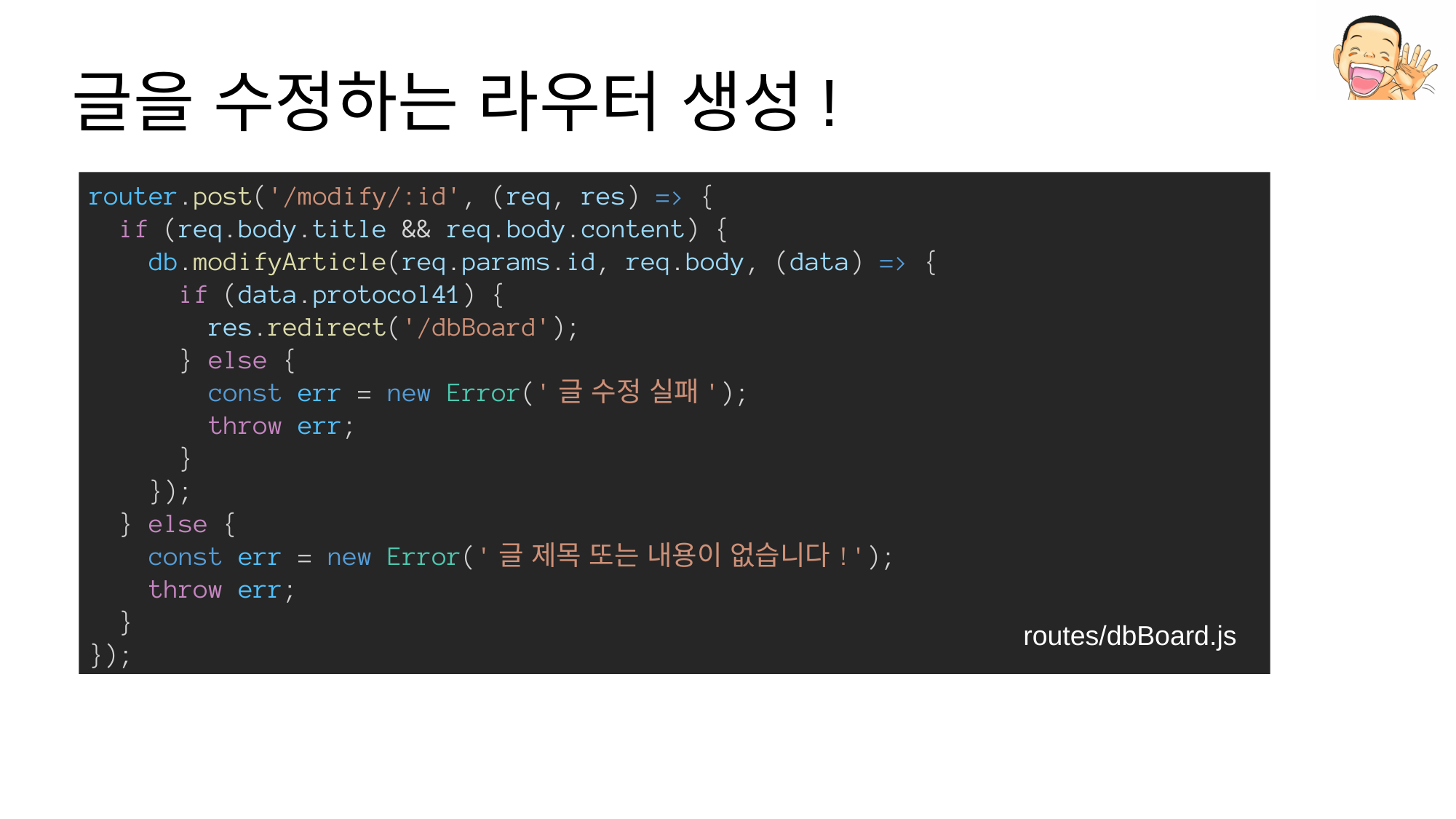

# 글을 수정하는 라우터 생성!
router.post('/modify/:id', (req, res) => {
  if (req.body.title && req.body.content) {
    db.modifyArticle(req.params.id, req.body, (data) => {
      if (data.protocol41) {
        res.redirect('/dbBoard');
      } else {
        const err = new Error('글 수정 실패');
        throw err;
      }
    });
  } else {
    const err = new Error('글 제목 또는 내용이 없습니다!');
    throw err;
  }
});
routes/dbBoard.js